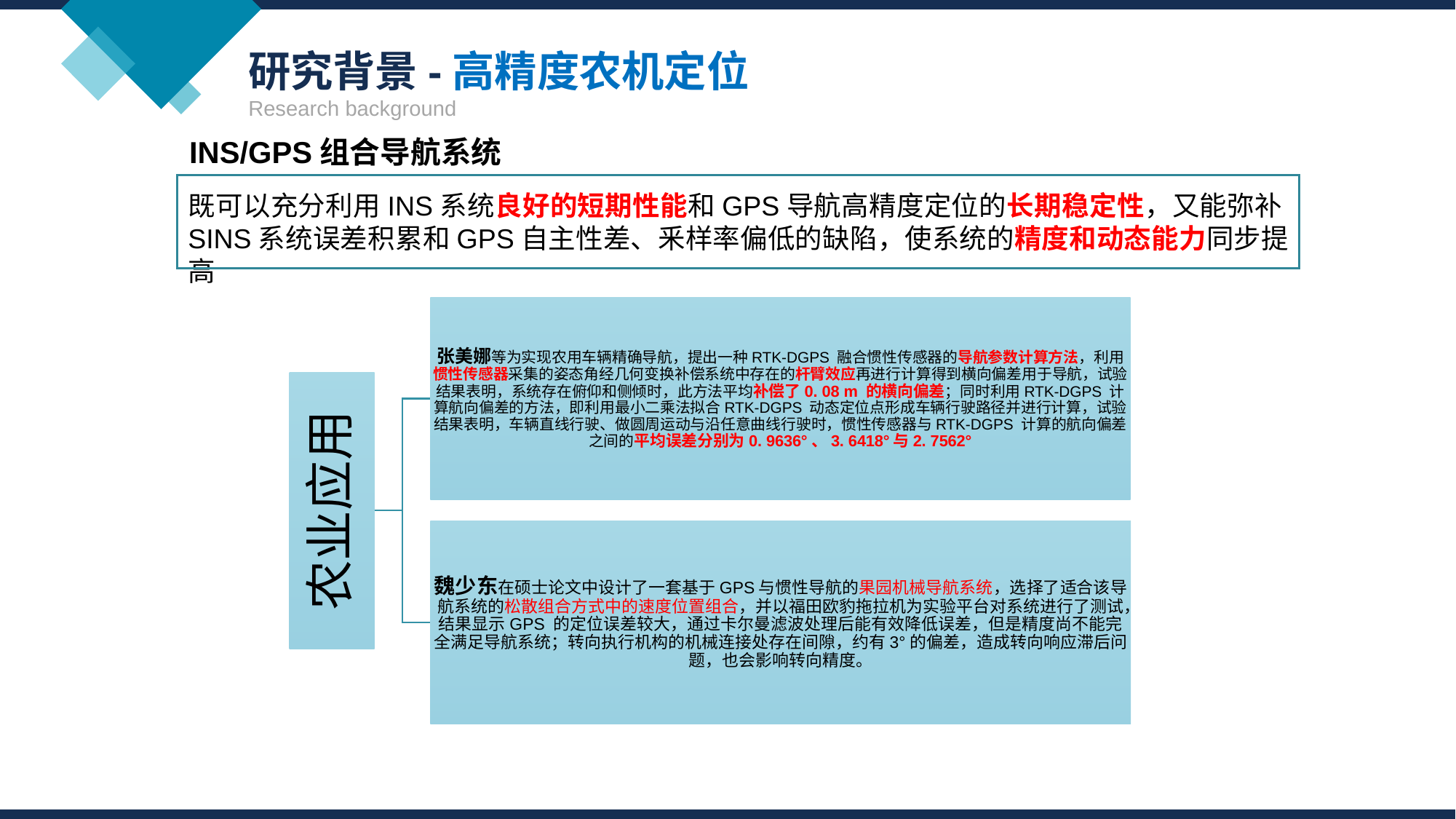

研究背景-高精度农机定位
Research background
INS/GPS组合导航系统

既可以充分利用INS系统良好的短期性能和GPS导航高精度定位的长期稳定性，又能弥补SINS系统误差积累和GPS自主性差、釆样率偏低的缺陷，使系统的精度和动态能力同步提高

农业应用
张美娜等为实现农用车辆精确导航，提出一种RTK-DGPS 融合惯性传感器的导航参数计算方法，利用惯性传感器采集的姿态角经几何变换补偿系统中存在的杆臂效应再进行计算得到横向偏差用于导航，试验结果表明，系统存在俯仰和侧倾时，此方法平均补偿了0. 08 m 的横向偏差；同时利用RTK-DGPS 计算航向偏差的方法，即利用最小二乘法拟合RTK-DGPS 动态定位点形成车辆行驶路径并进行计算，试验结果表明，车辆直线行驶、做圆周运动与沿任意曲线行驶时，惯性传感器与RTK-DGPS 计算的航向偏差之间的平均误差分别为0. 9636°、3. 6418°与2. 7562°
魏少东在硕士论文中设计了一套基于GPS与惯性导航的果园机械导航系统，选择了适合该导航系统的松散组合方式中的速度位置组合，并以福田欧豹拖拉机为实验平台对系统进行了测试，结果显示GPS 的定位误差较大，通过卡尔曼滤波处理后能有效降低误差，但是精度尚不能完全满足导航系统；转向执行机构的机械连接处存在间隙，约有3°的偏差，造成转向响应滞后问题，也会影响转向精度。